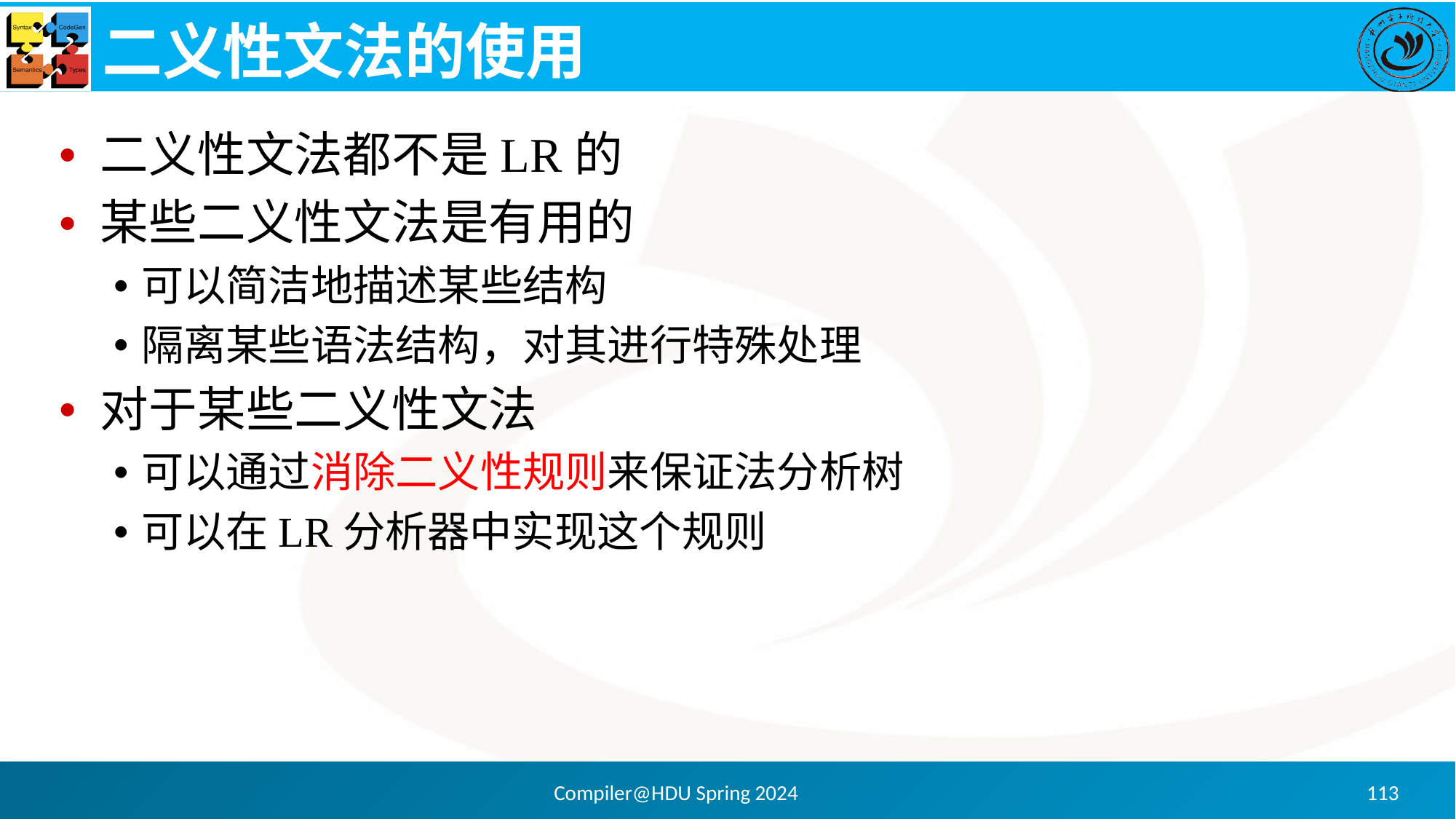

# 二义性文法的使用
二义性文法都不是LR的
某些二义性文法是有用的
可以简洁地描述某些结构
隔离某些语法结构，对其进行特殊处理
对于某些二义性文法
可以通过消除二义性规则来保证法分析树
可以在LR分析器中实现这个规则
Compiler@HDU Spring 2024
113